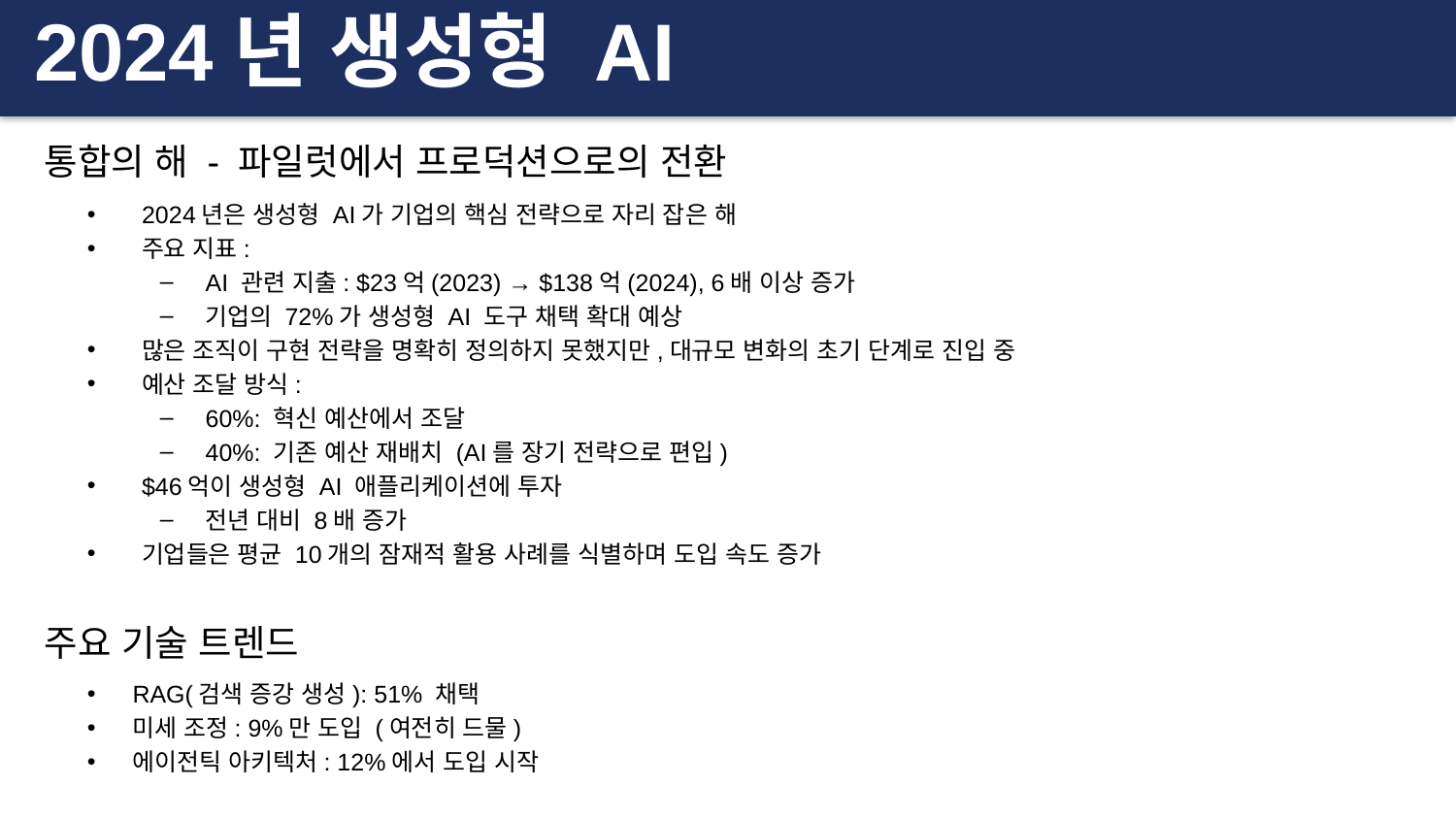

2024년 생성형 AI
통합의 해 - 파일럿에서 프로덕션으로의 전환
2024년은 생성형 AI가 기업의 핵심 전략으로 자리 잡은 해
주요 지표:
AI 관련 지출: $23억(2023) → $138억(2024), 6배 이상 증가
기업의 72%가 생성형 AI 도구 채택 확대 예상
많은 조직이 구현 전략을 명확히 정의하지 못했지만,대규모 변화의 초기 단계로 진입 중
예산 조달 방식:
60%: 혁신 예산에서 조달
40%: 기존 예산 재배치 (AI를 장기 전략으로 편입)
$46억이 생성형 AI 애플리케이션에 투자
전년 대비 8배 증가
기업들은 평균 10개의 잠재적 활용 사례를 식별하며 도입 속도 증가

주요 기술 트렌드
RAG(검색 증강 생성): 51% 채택
미세 조정: 9%만 도입 (여전히 드물)
에이전틱 아키텍처: 12%에서 도입 시작